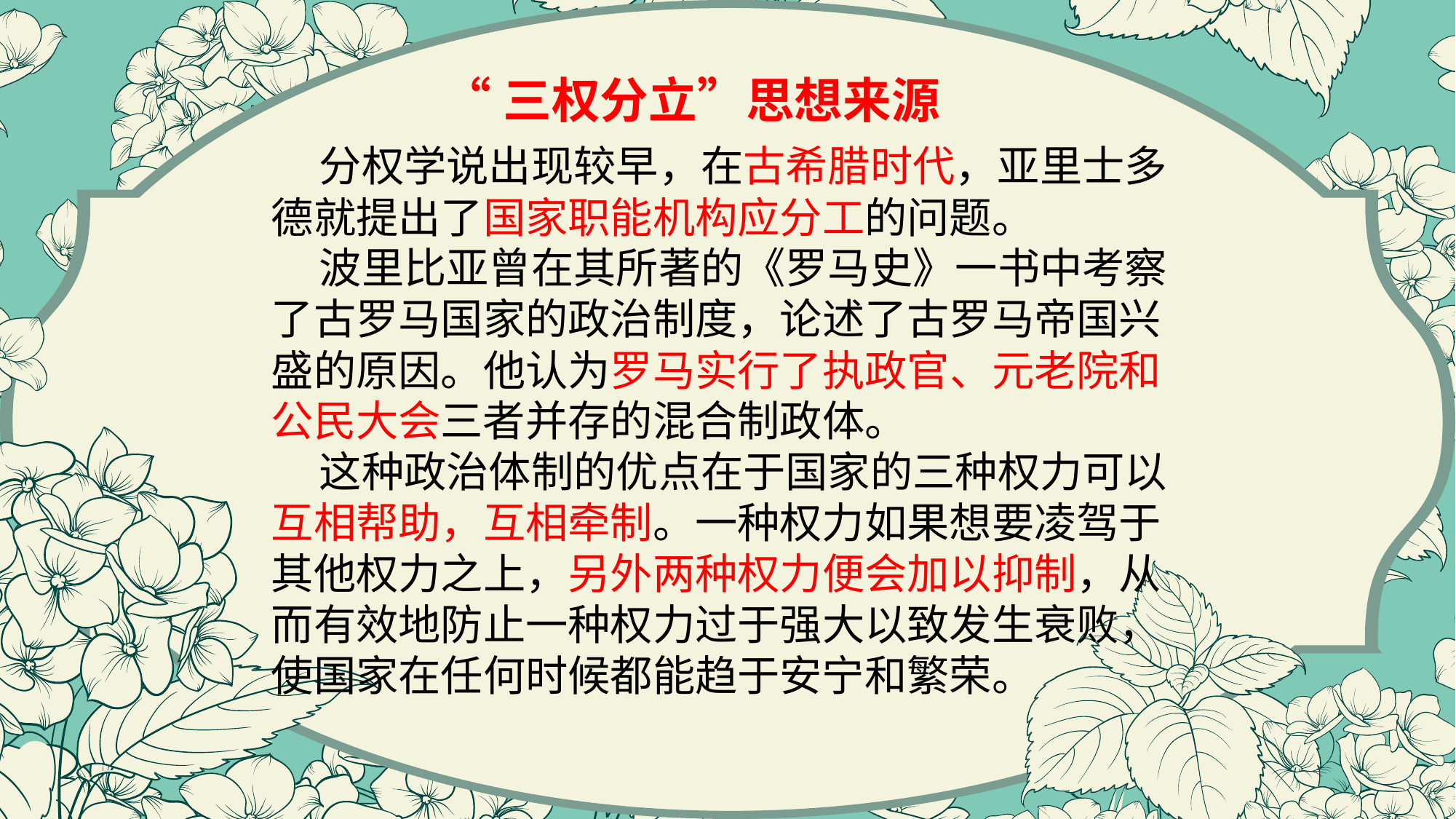

“三权分立”思想来源
    分权学说出现较早，在古希腊时代，亚里士多德就提出了国家职能机构应分工的问题。
    波里比亚曾在其所著的《罗马史》一书中考察了古罗马国家的政治制度，论述了古罗马帝国兴盛的原因。他认为罗马实行了执政官、元老院和公民大会三者并存的混合制政体。
    这种政治体制的优点在于国家的三种权力可以互相帮助，互相牵制。一种权力如果想要凌驾于其他权力之上，另外两种权力便会加以抑制，从而有效地防止一种权力过于强大以致发生衰败，使国家在任何时候都能趋于安宁和繁荣。